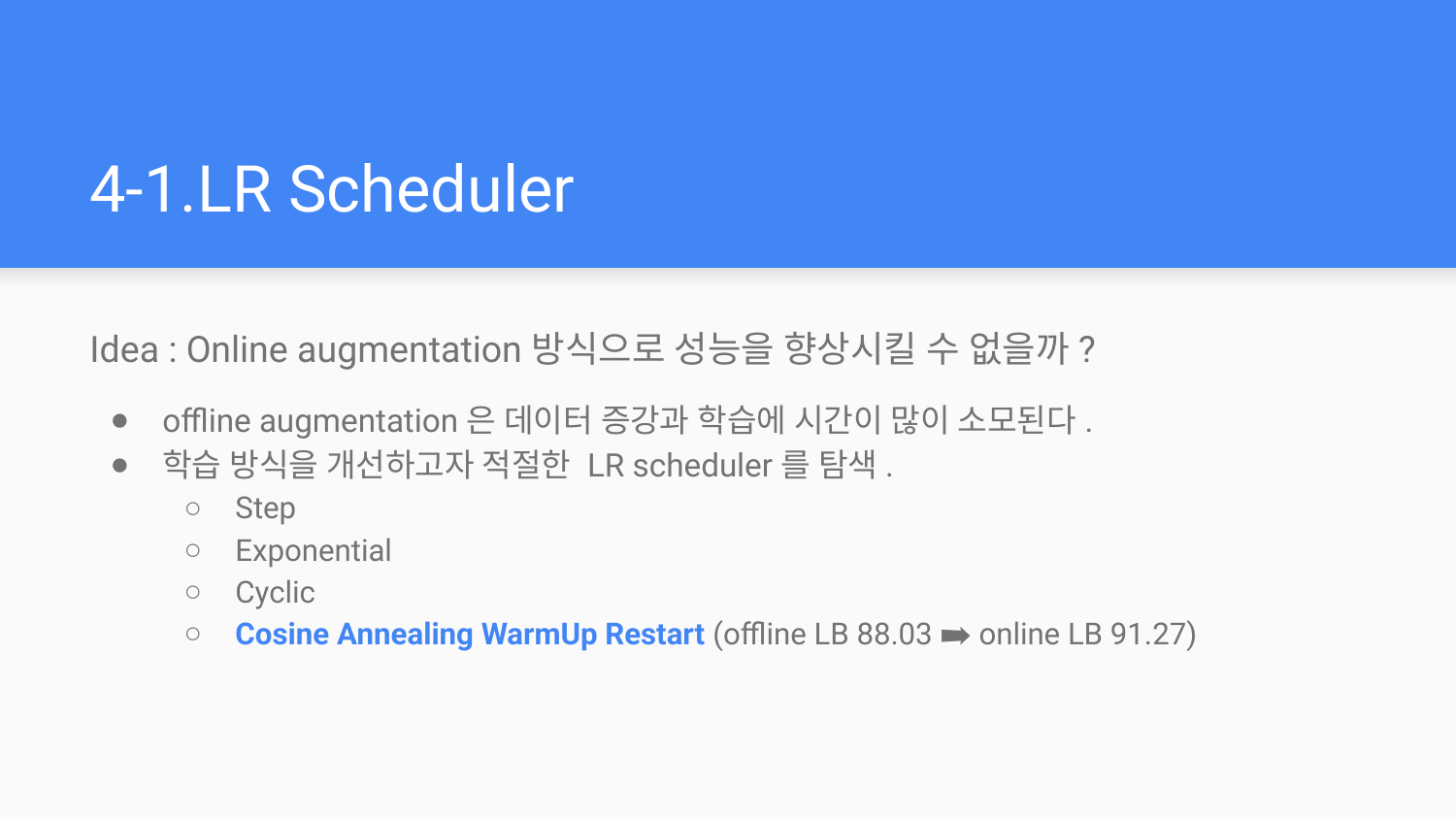

# 4-1.LR Scheduler
Idea : Online augmentation방식으로 성능을 향상시킬 수 없을까?
offline augmentation은 데이터 증강과 학습에 시간이 많이 소모된다.
학습 방식을 개선하고자 적절한 LR scheduler를 탐색.
Step
Exponential
Cyclic
Cosine Annealing WarmUp Restart (offline LB 88.03 ➡️ online LB 91.27)